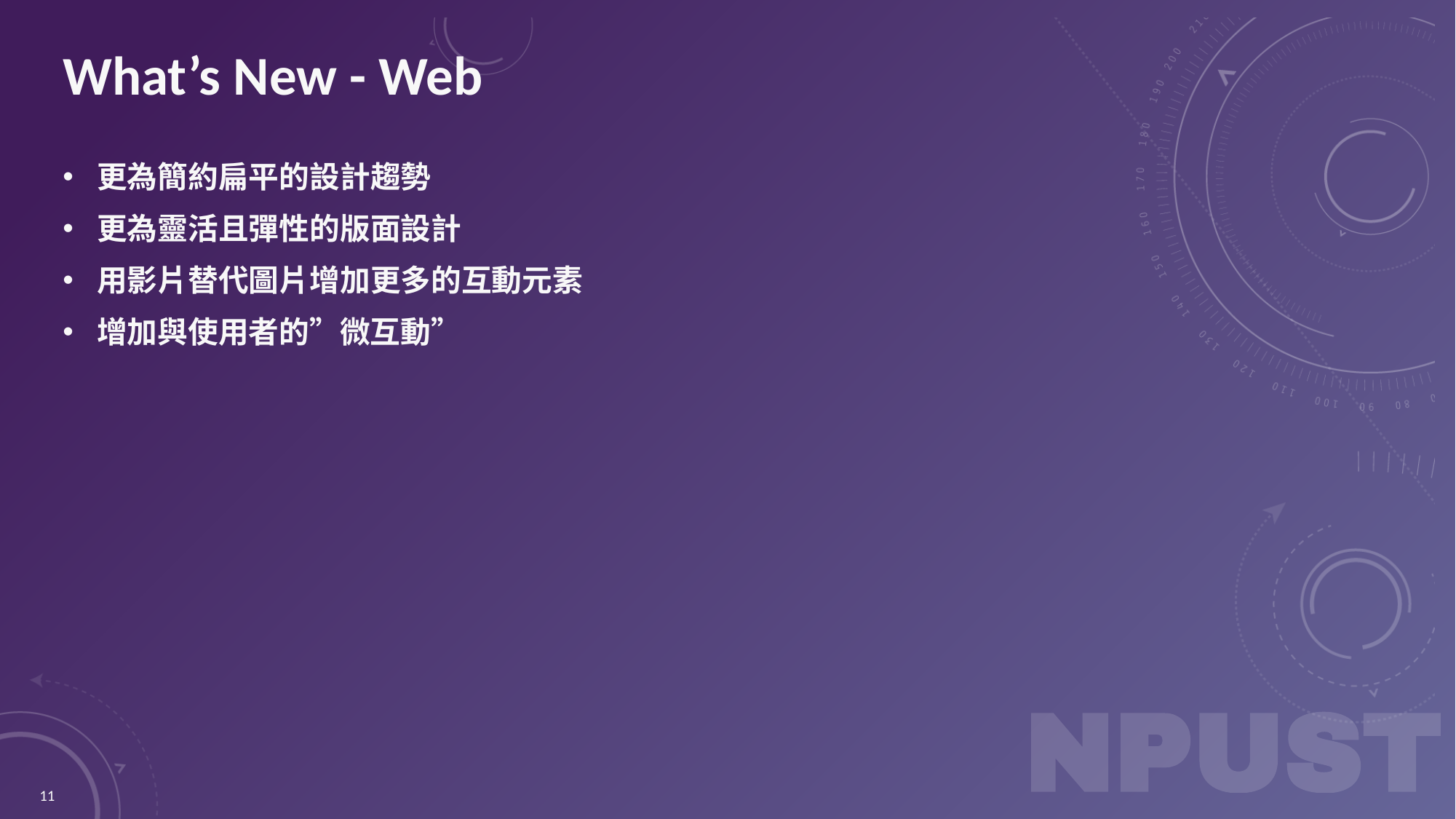

# What’s New - Web
更為簡約扁平的設計趨勢
更為靈活且彈性的版面設計
用影片替代圖片增加更多的互動元素
增加與使用者的”微互動”

11